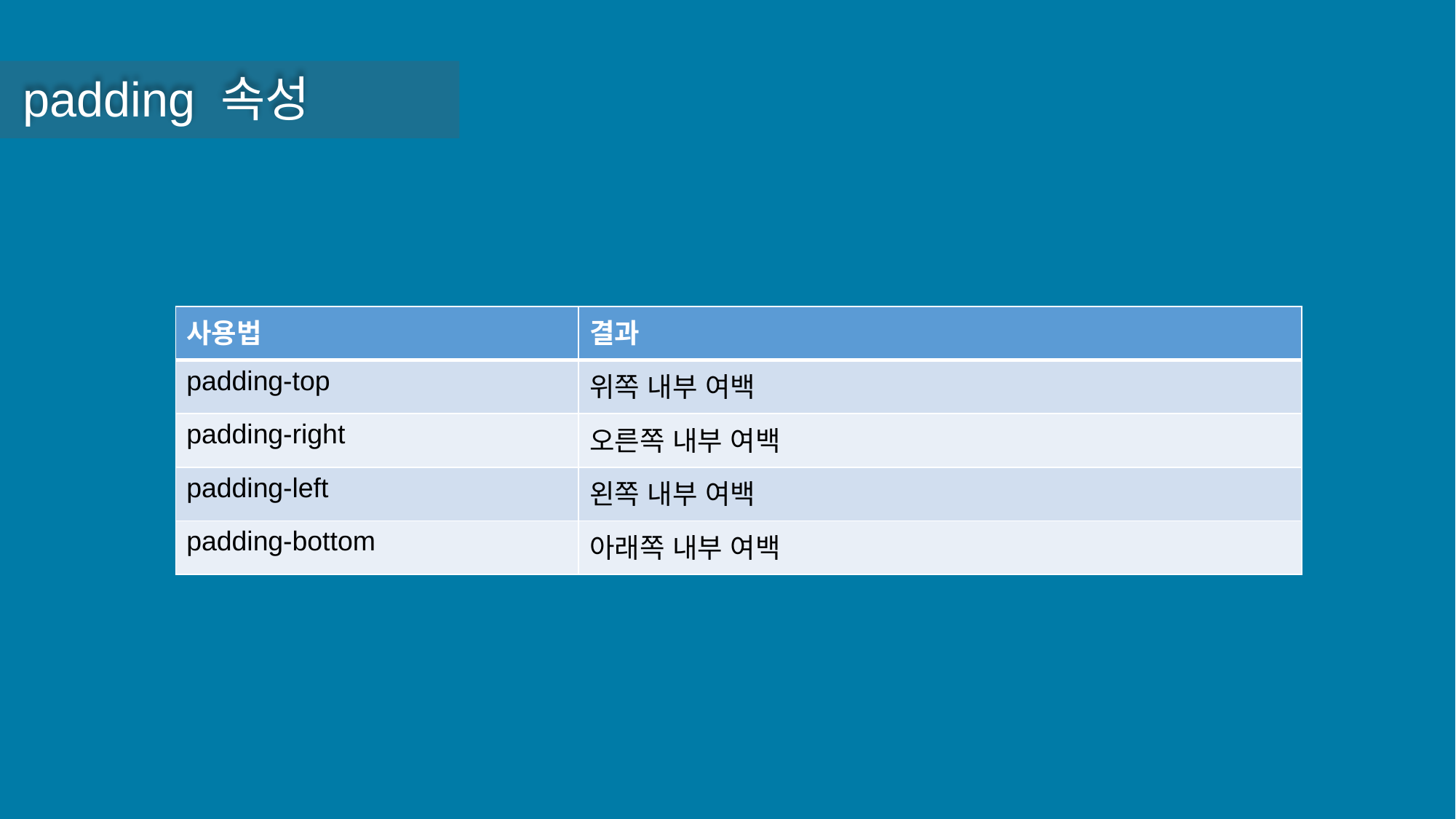

padding 속성
| 사용법 | 결과 |
| --- | --- |
| padding-top | 위쪽 내부 여백 |
| padding-right | 오른쪽 내부 여백 |
| padding-left | 왼쪽 내부 여백 |
| padding-bottom | 아래쪽 내부 여백 |